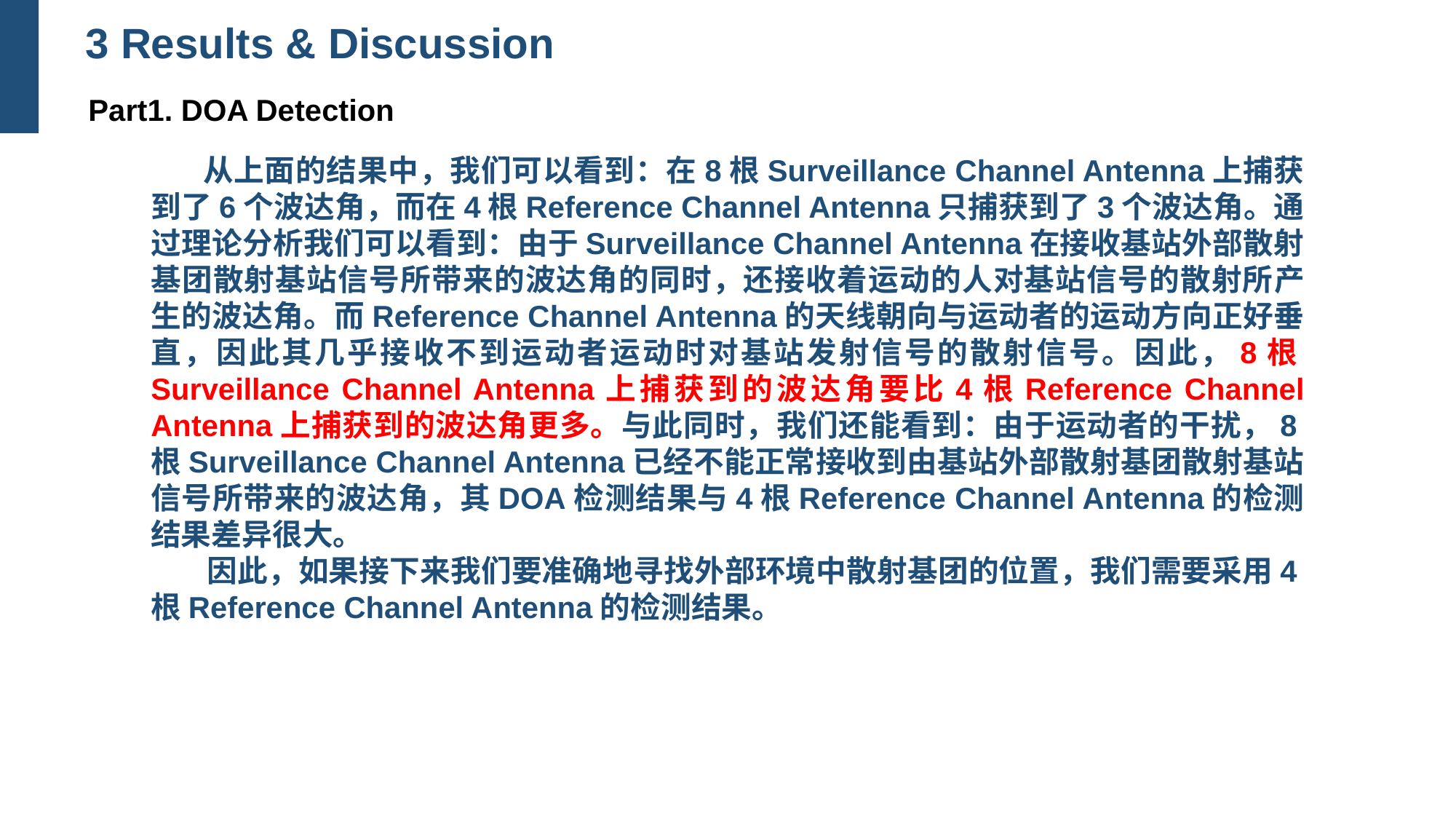

3 Results & Discussion
Part1. DOA Detection
      从上面的结果中，我们可以看到：在8根Surveillance Channel Antenna上捕获到了6个波达角，而在4根Reference Channel Antenna只捕获到了3个波达角。通过理论分析我们可以看到：由于Surveillance Channel Antenna在接收基站外部散射基团散射基站信号所带来的波达角的同时，还接收着运动的人对基站信号的散射所产生的波达角。而Reference Channel Antenna的天线朝向与运动者的运动方向正好垂直，因此其几乎接收不到运动者运动时对基站发射信号的散射信号。因此，8根Surveillance Channel Antenna上捕获到的波达角要比4根Reference Channel Antenna上捕获到的波达角更多。与此同时，我们还能看到：由于运动者的干扰，8根Surveillance Channel Antenna已经不能正常接收到由基站外部散射基团散射基站信号所带来的波达角，其DOA检测结果与4根Reference Channel Antenna的检测结果差异很大。
       因此，如果接下来我们要准确地寻找外部环境中散射基团的位置，我们需要采用4根Reference Channel Antenna的检测结果。